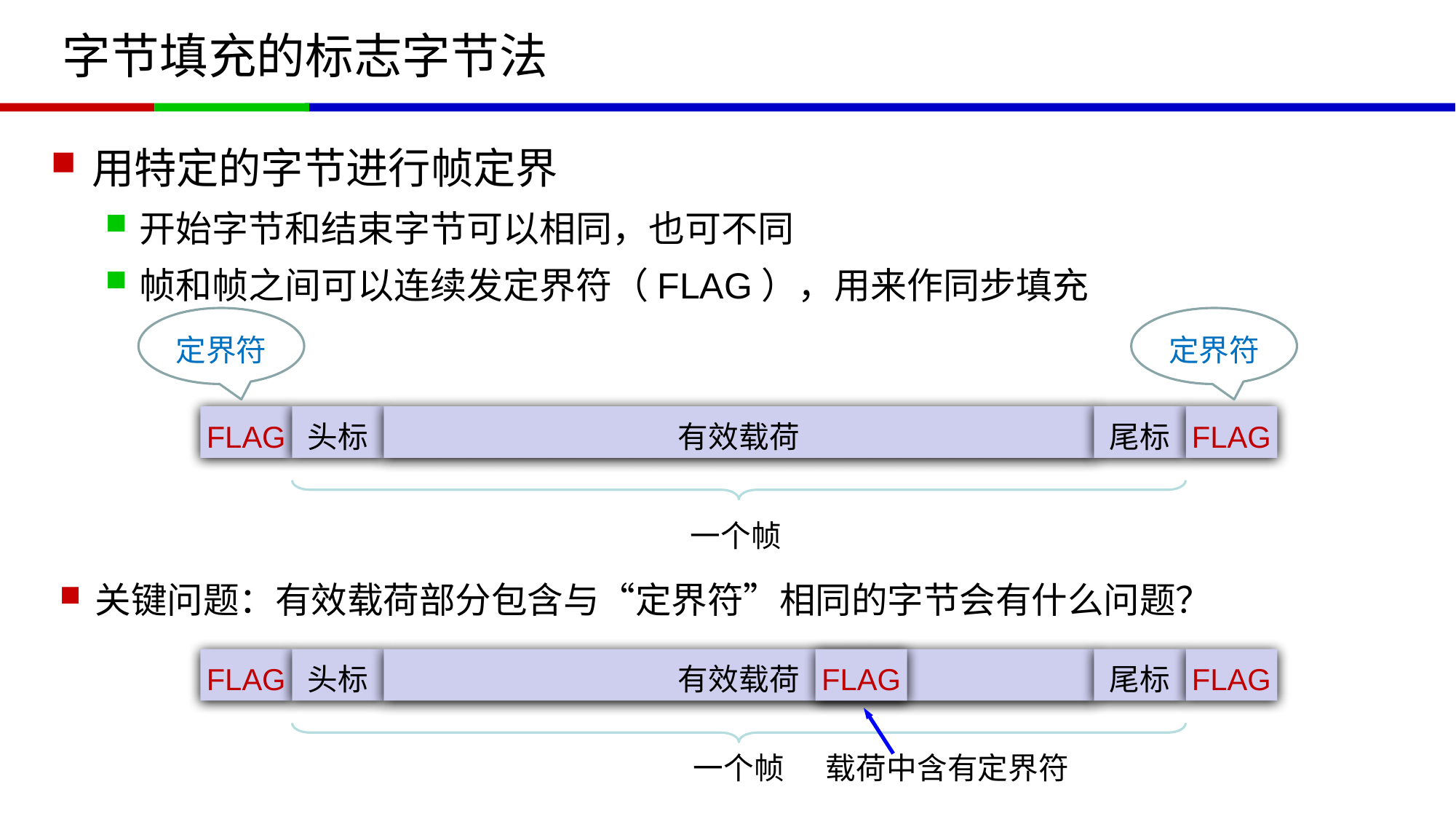

# 字节填充的标志字节法
用特定的字节进行帧定界
开始字节和结束字节可以相同，也可不同
帧和帧之间可以连续发定界符（FLAG），用来作同步填充

定界符
定界符
FLAG
头标
有效载荷
尾标
FLAG

一个帧
关键问题：有效载荷部分包含与“定界符”相同的字节会有什么问题？
FLAG
头标
有效载荷
尾标
FLAG
FLAG

载荷中含有定界符
一个帧
16